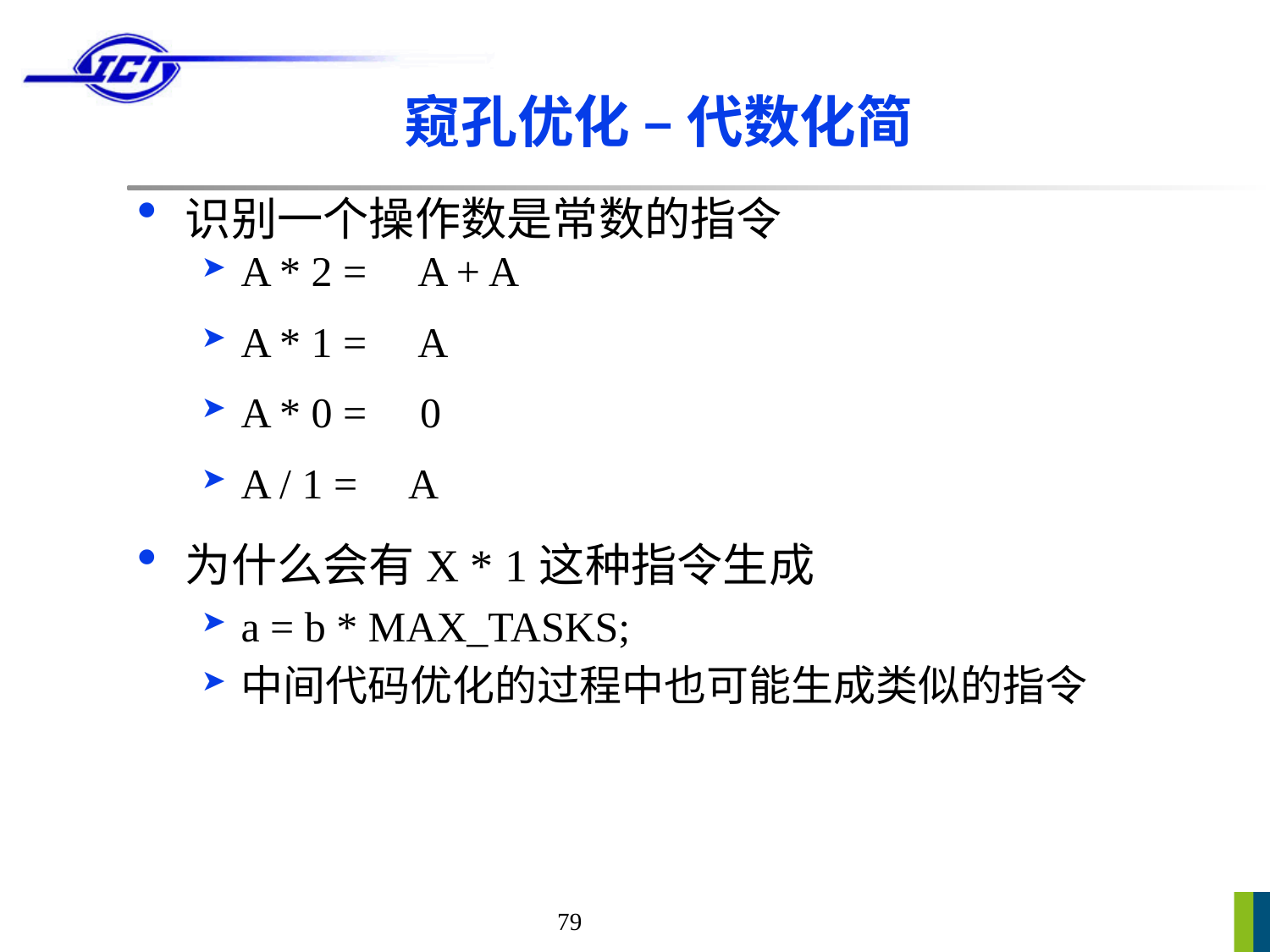

# 窥孔优化 – 代数化简
识别一个操作数是常数的指令
A * 2 =     A + A
A * 1 =     A
A * 0 =     0
A / 1 =     A
为什么会有X * 1这种指令生成
a = b * MAX_TASKS;
中间代码优化的过程中也可能生成类似的指令